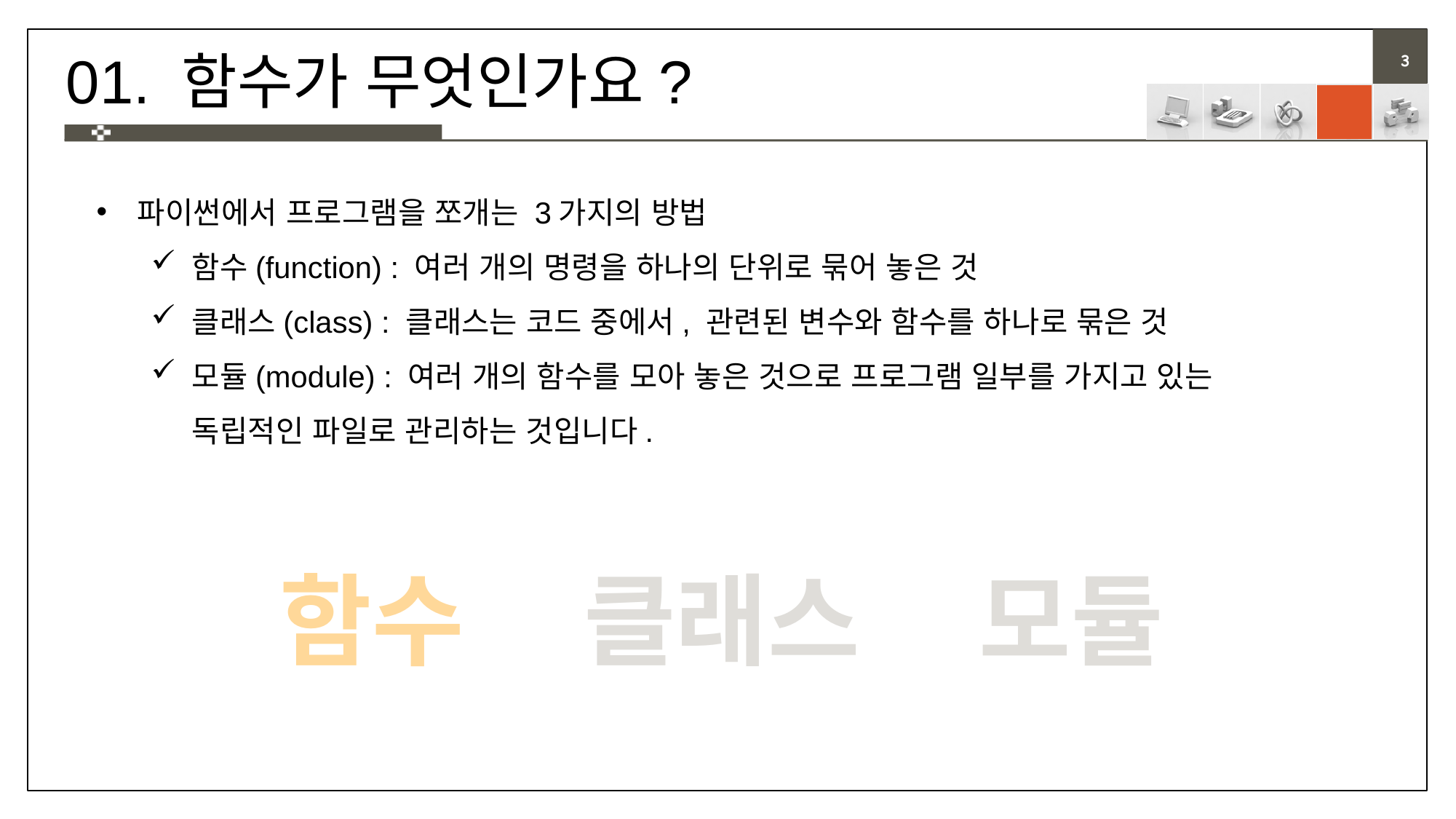

# 01. 함수가 무엇인가요?
파이썬에서 프로그램을 쪼개는 3가지의 방법
함수(function) : 여러 개의 명령을 하나의 단위로 묶어 놓은 것
클래스(class) : 클래스는 코드 중에서, 관련된 변수와 함수를 하나로 묶은 것
모듈(module) : 여러 개의 함수를 모아 놓은 것으로 프로그램 일부를 가지고 있는 독립적인 파일로 관리하는 것입니다.

함수
클래스
모듈